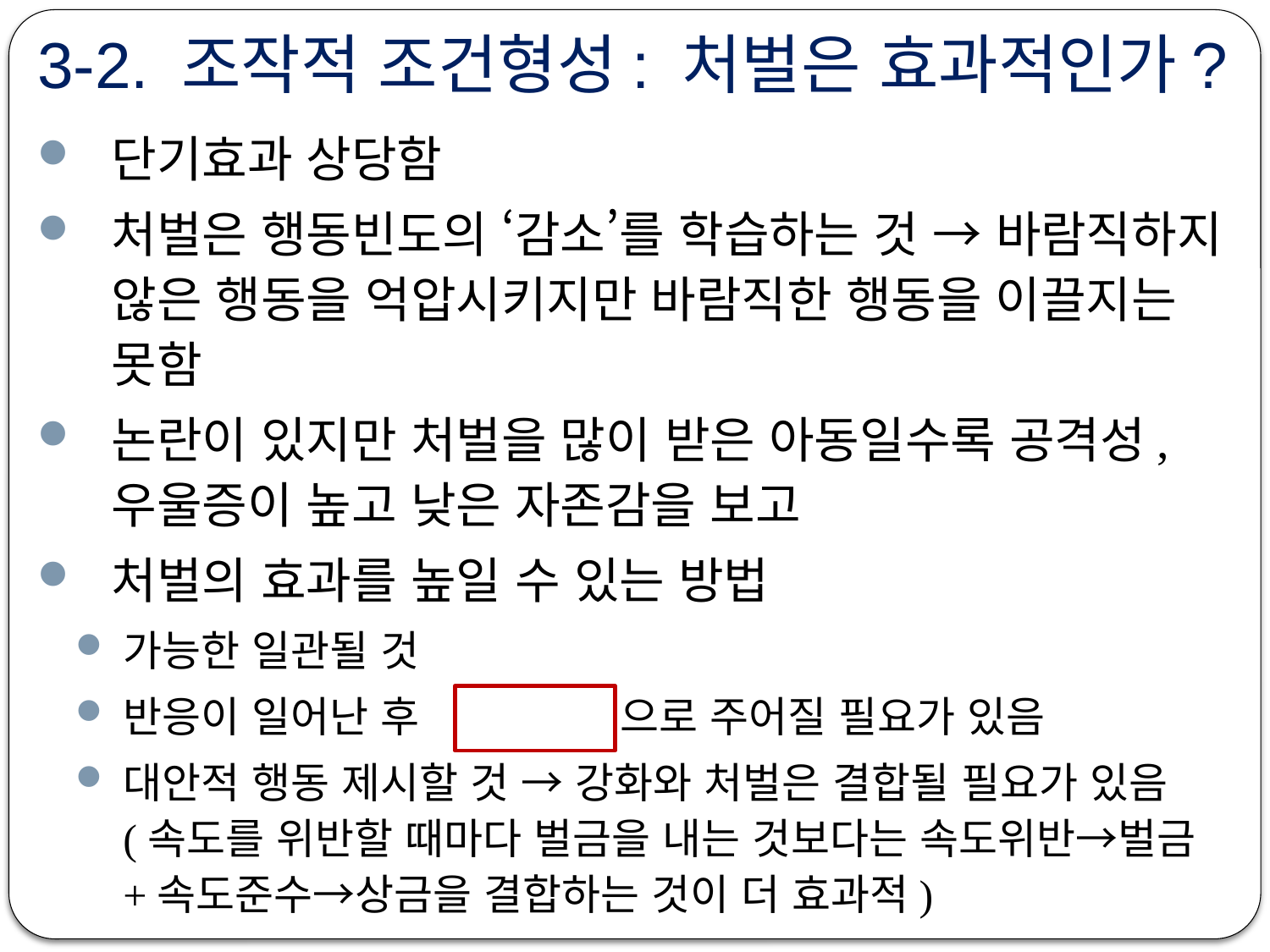

# 3-2. 조작적 조건형성: 처벌은 효과적인가?
단기효과 상당함
처벌은 행동빈도의 ‘감소’를 학습하는 것 → 바람직하지 않은 행동을 억압시키지만 바람직한 행동을 이끌지는 못함
논란이 있지만 처벌을 많이 받은 아동일수록 공격성, 우울증이 높고 낮은 자존감을 보고
처벌의 효과를 높일 수 있는 방법
가능한 일관될 것
반응이 일어난 후                 으로 주어질 필요가 있음
대안적 행동 제시할 것 → 강화와 처벌은 결합될 필요가 있음 (속도를 위반할 때마다 벌금을 내는 것보다는 속도위반→벌금+속도준수→상금을 결합하는 것이 더 효과적)